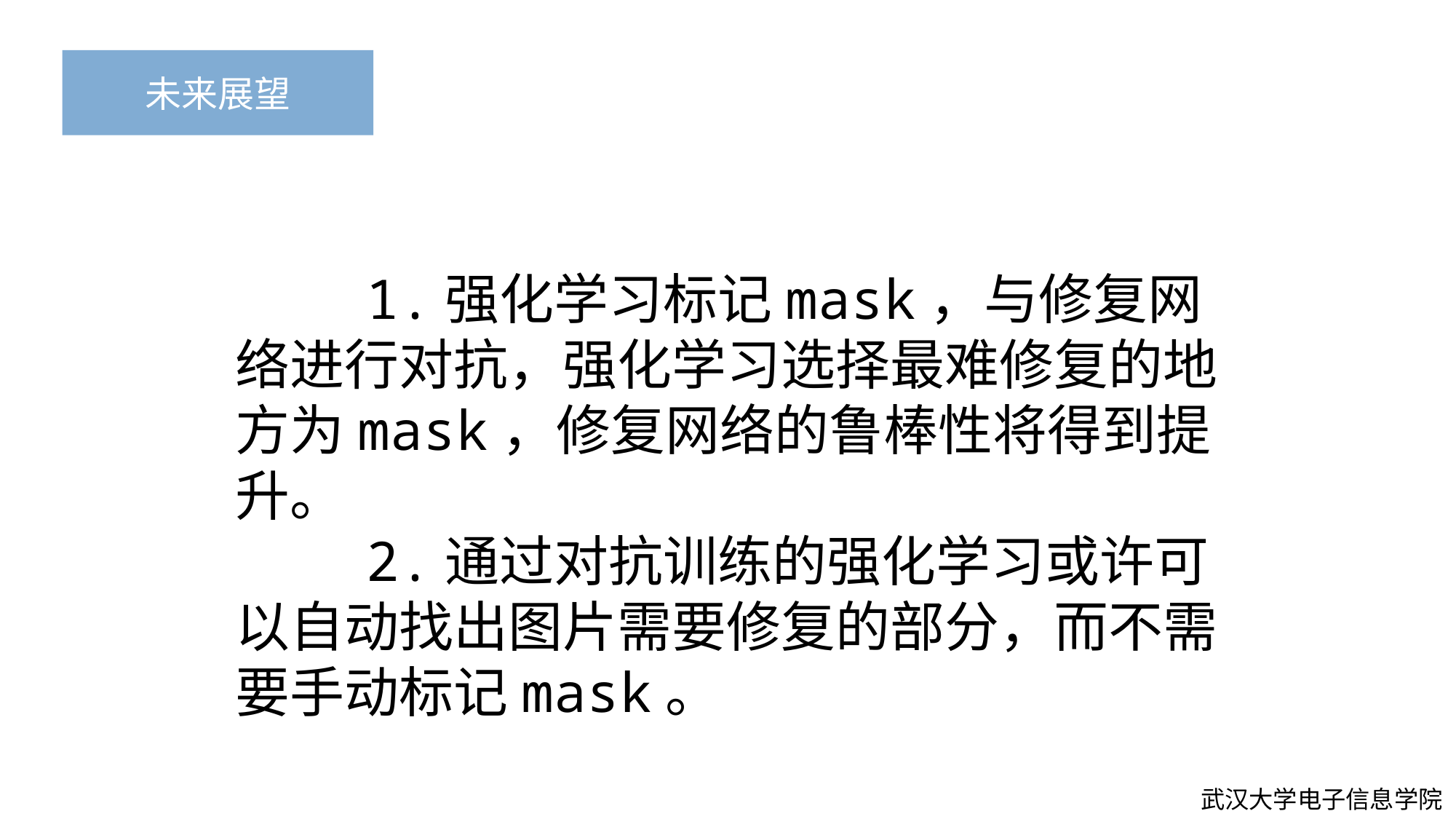

未来展望
    1.强化学习标记mask，与修复网络进行对抗，强化学习选择最难修复的地方为mask，修复网络的鲁棒性将得到提升。
    2.通过对抗训练的强化学习或许可以自动找出图片需要修复的部分，而不需要手动标记mask。